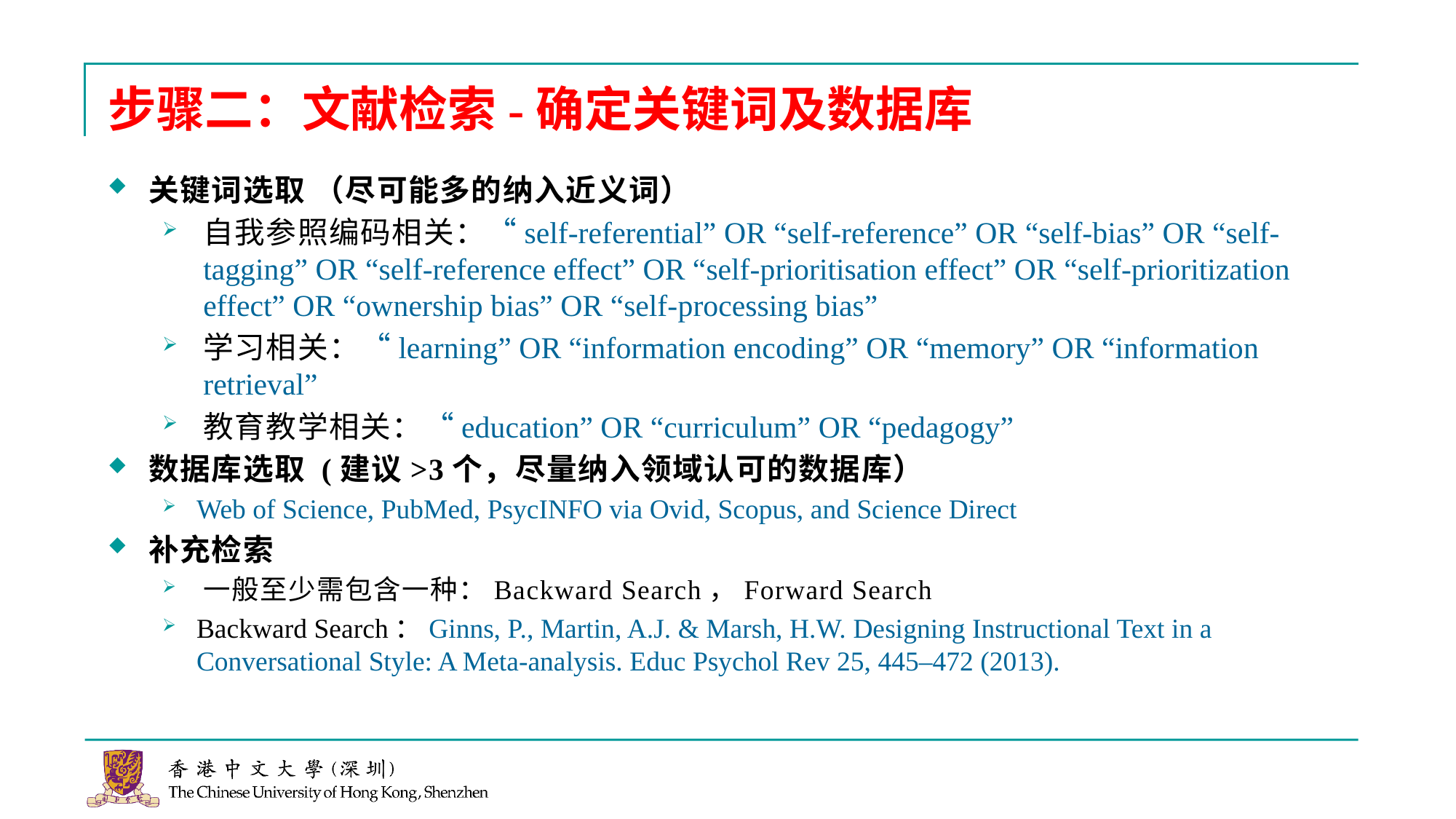

# 步骤二：文献检索-确定关键词及数据库
关键词选取 （尽可能多的纳入近义词）
自我参照编码相关：“self-referential” OR “self-reference” OR “self-bias” OR “self-tagging” OR “self-reference effect” OR “self-prioritisation effect” OR “self-prioritization effect” OR “ownership bias” OR “self-processing bias”
学习相关：“learning” OR “information encoding” OR “memory” OR “information retrieval”
教育教学相关：“education” OR “curriculum” OR “pedagogy”
数据库选取 (建议>3个，尽量纳入领域认可的数据库）
Web of Science, PubMed, PsycINFO via Ovid, Scopus, and Science Direct
补充检索
一般至少需包含一种：Backward Search，Forward Search
Backward Search：Ginns, P., Martin, A.J. & Marsh, H.W. Designing Instructional Text in a Conversational Style: A Meta-analysis. Educ Psychol Rev 25, 445–472 (2013).